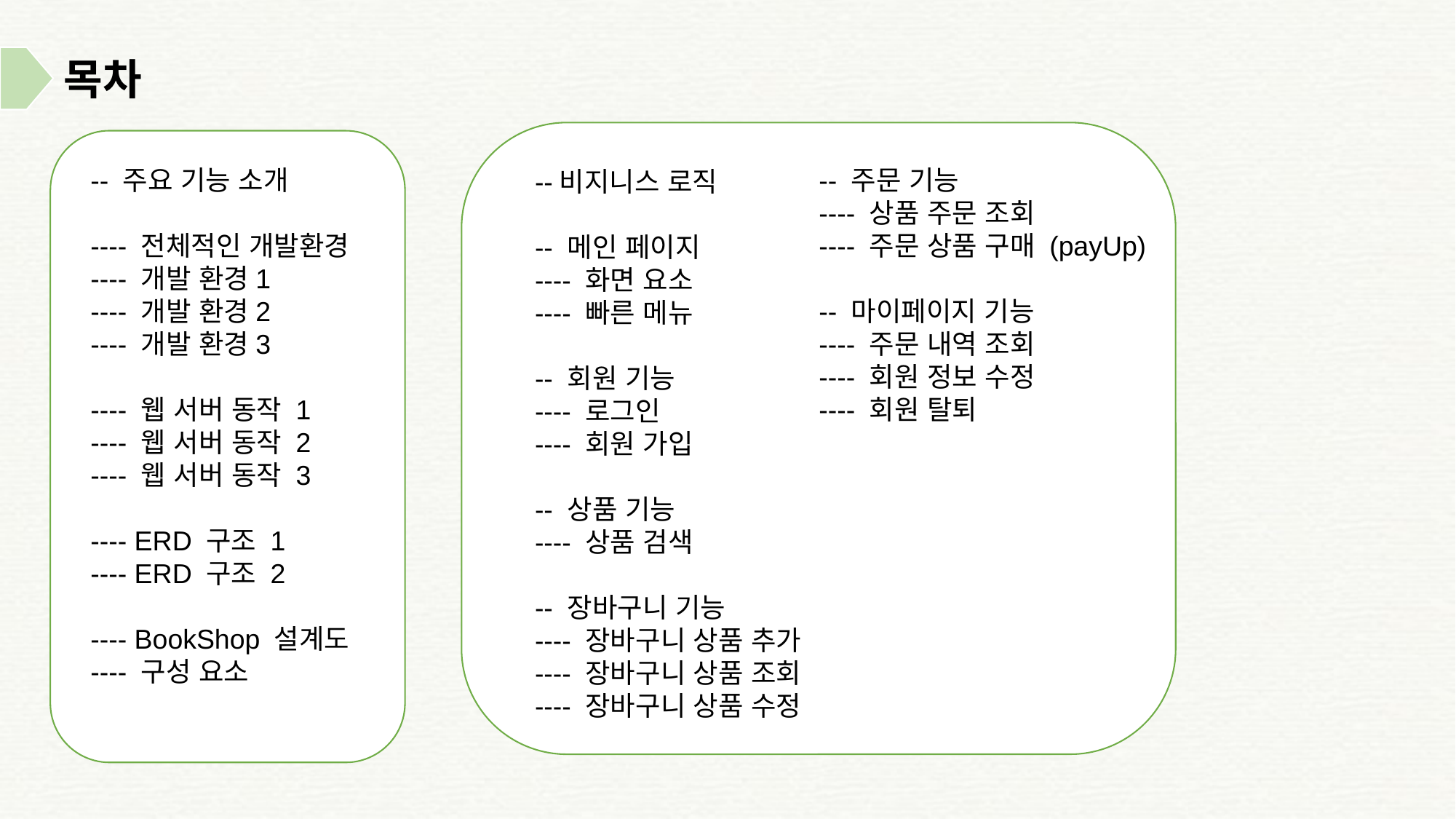

목차

-- 주문 기능
---- 상품 주문 조회
---- 주문 상품 구매 (payUp)

-- 마이페이지 기능
---- 주문 내역 조회
---- 회원 정보 수정
---- 회원 탈퇴
--비지니스 로직

-- 메인 페이지
---- 화면 요소
---- 빠른 메뉴

-- 회원 기능
---- 로그인
---- 회원 가입

-- 상품 기능
---- 상품 검색

-- 장바구니 기능
---- 장바구니 상품 추가
---- 장바구니 상품 조회
---- 장바구니 상품 수정

-- 주요 기능 소개

---- 전체적인 개발환경
---- 개발 환경1
---- 개발 환경2
---- 개발 환경3

---- 웹 서버 동작 1
---- 웹 서버 동작 2
---- 웹 서버 동작 3

---- ERD 구조 1
---- ERD 구조 2

---- BookShop 설계도
---- 구성 요소